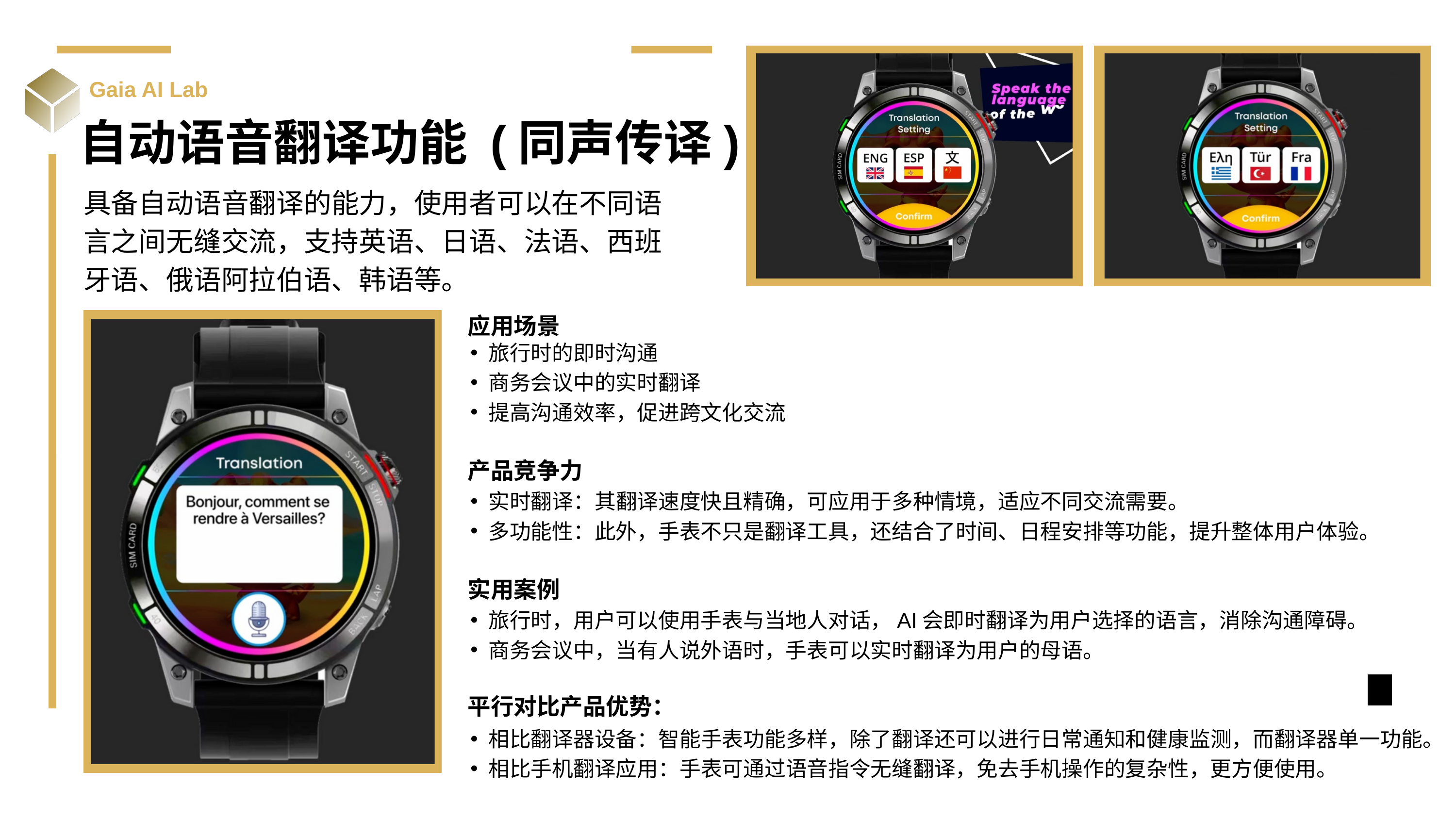

Gaia AI Lab
自动语音翻译功能 (同声传译)

具备自动语音翻译的能力，使用者可以在不同语言之间无缝交流，支持英语、日语、法语、西班牙语、俄语阿拉伯语、韩语等。

应用场景

旅行时的即时沟通
商务会议中的实时翻译
提高沟通效率，促进跨文化交流

实时翻译：其翻译速度快且精确，可应用于多种情境，适应不同交流需要。
多功能性：此外，手表不只是翻译工具，还结合了时间、日程安排等功能，提升整体用户体验。

旅行时，用户可以使用手表与当地人对话，AI会即时翻译为用户选择的语言，消除沟通障碍。
商务会议中，当有人说外语时，手表可以实时翻译为用户的母语。

相比翻译器设备：智能手表功能多样，除了翻译还可以进行日常通知和健康监测，而翻译器单一功能。
相比手机翻译应用：手表可通过语音指令无缝翻译，免去手机操作的复杂性，更方便使用。

产品竞争力
实用案例

平行对比产品优势：